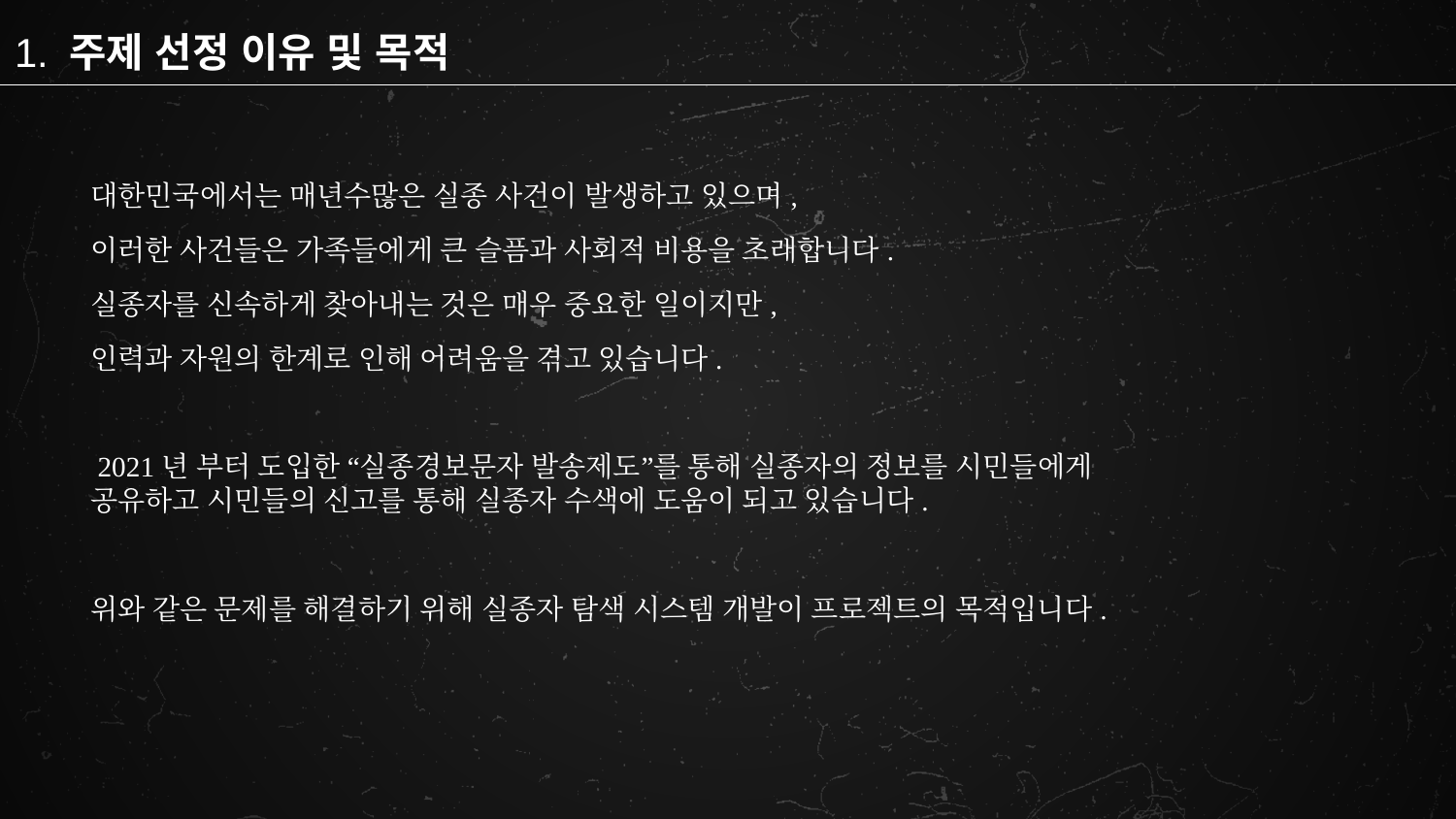

1. 주제 선정 이유 및 목적
대한민국에서는 매년수많은 실종 사건이 발생하고 있으며,
이러한 사건들은 가족들에게 큰 슬픔과 사회적 비용을 초래합니다.
실종자를 신속하게 찾아내는 것은 매우 중요한 일이지만,
인력과 자원의 한계로 인해 어려움을 겪고 있습니다.

 2021년 부터 도입한 “실종경보문자 발송제도”를 통해 실종자의 정보를 시민들에게 공유하고 시민들의 신고를 통해 실종자 수색에 도움이 되고 있습니다.

위와 같은 문제를 해결하기 위해 실종자 탐색 시스템 개발이 프로젝트의 목적입니다.